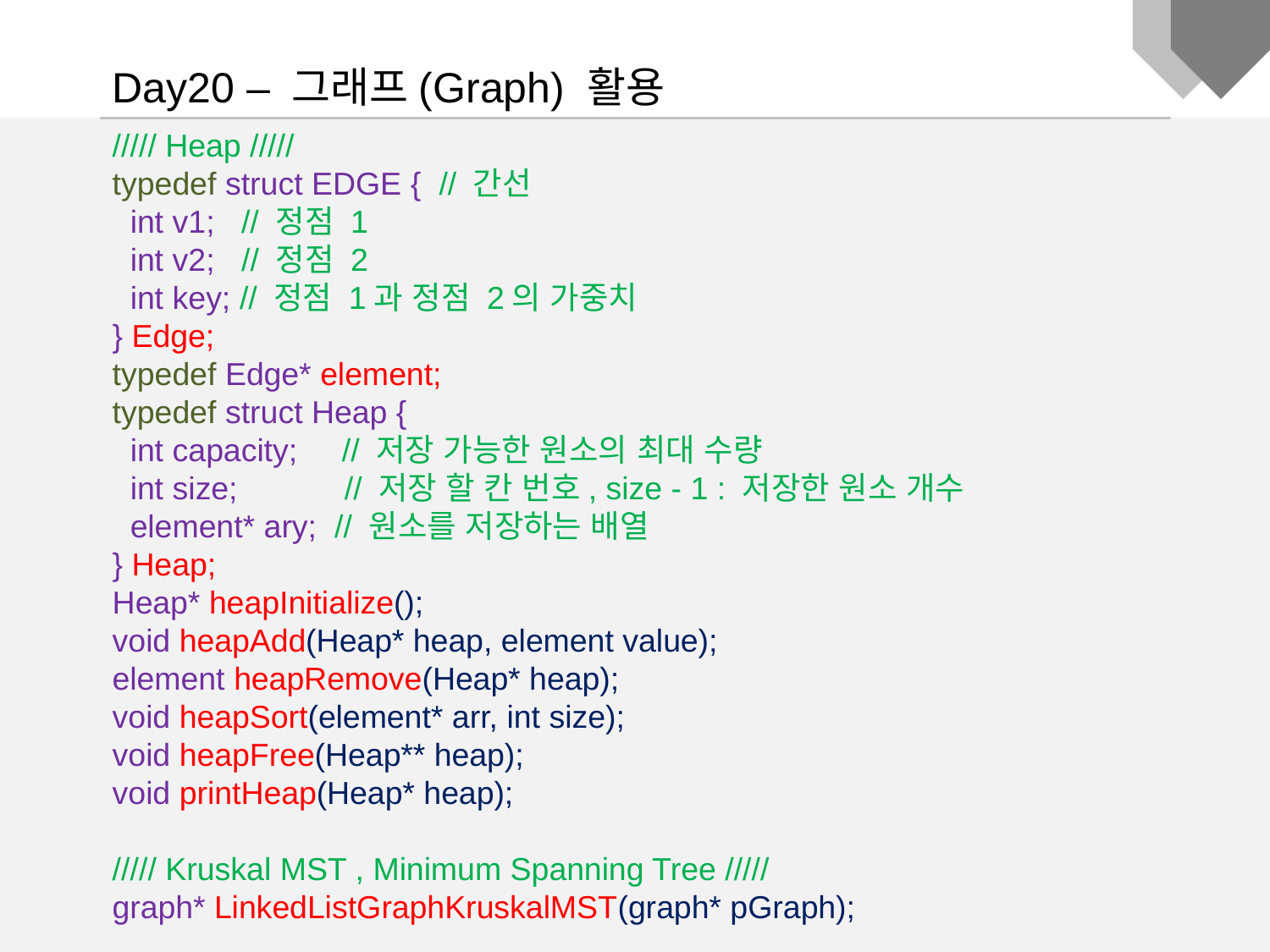

Day20 – 그래프(Graph) 활용
///// Heap /////
typedef struct EDGE {  // 간선
  int v1;   // 정점 1
  int v2;   // 정점 2
  int key; // 정점 1과 정점 2의 가중치
} Edge;
typedef Edge* element;
typedef struct Heap {
  int capacity;     // 저장 가능한 원소의 최대 수량
  int size;            // 저장 할 칸 번호, size - 1 : 저장한 원소 개수
  element* ary;  // 원소를 저장하는 배열
} Heap;
Heap* heapInitialize();
void heapAdd(Heap* heap, element value);
element heapRemove(Heap* heap);
void heapSort(element* arr, int size);
void heapFree(Heap** heap);
void printHeap(Heap* heap);

///// Kruskal MST , Minimum Spanning Tree /////
graph* LinkedListGraphKruskalMST(graph* pGraph);